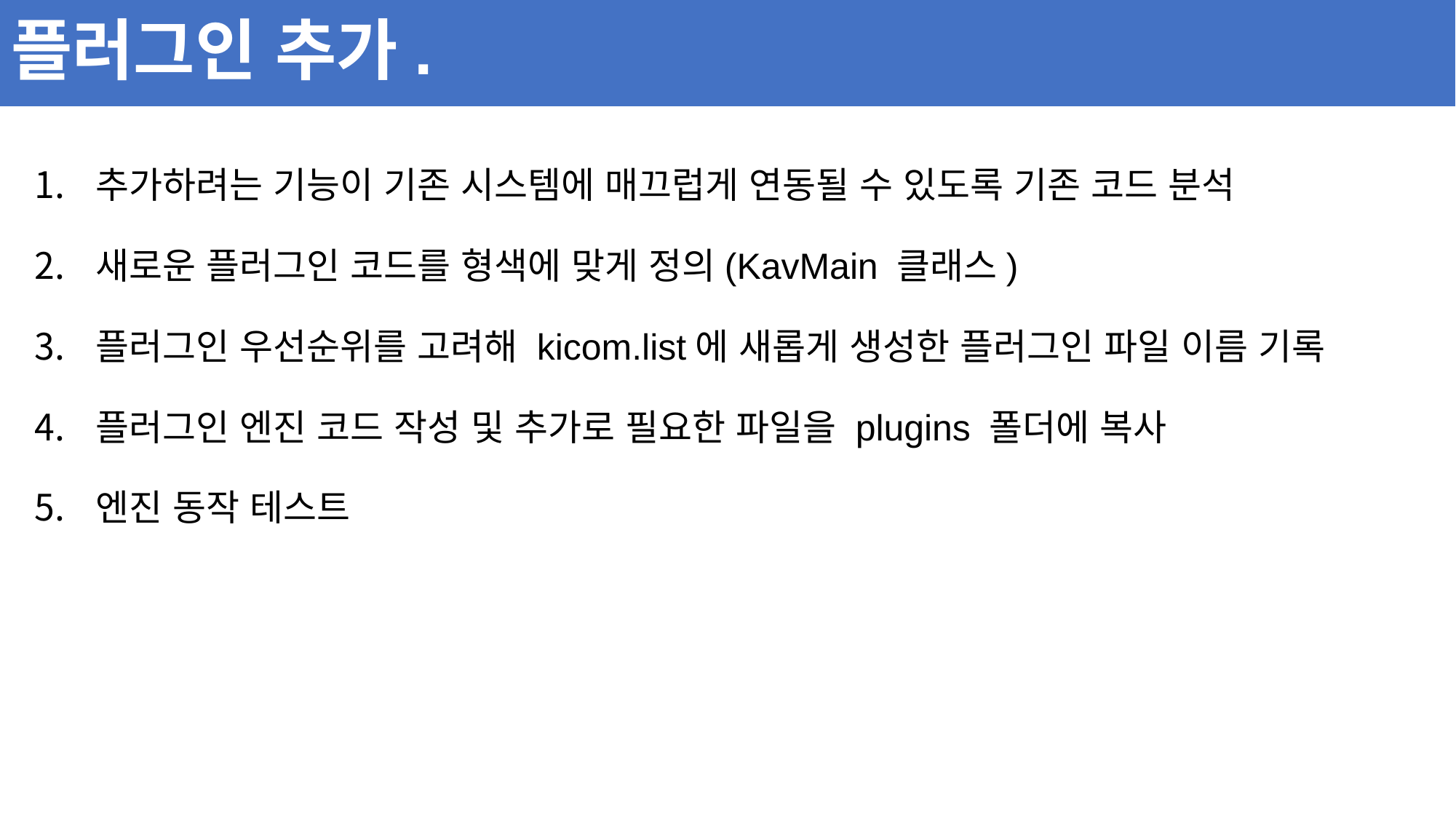

# 플러그인 추가.
추가하려는 기능이 기존 시스템에 매끄럽게 연동될 수 있도록 기존 코드 분석
새로운 플러그인 코드를 형색에 맞게 정의(KavMain 클래스)
플러그인 우선순위를 고려해 kicom.list에 새롭게 생성한 플러그인 파일 이름 기록
플러그인 엔진 코드 작성 및 추가로 필요한 파일을 plugins 폴더에 복사
엔진 동작 테스트